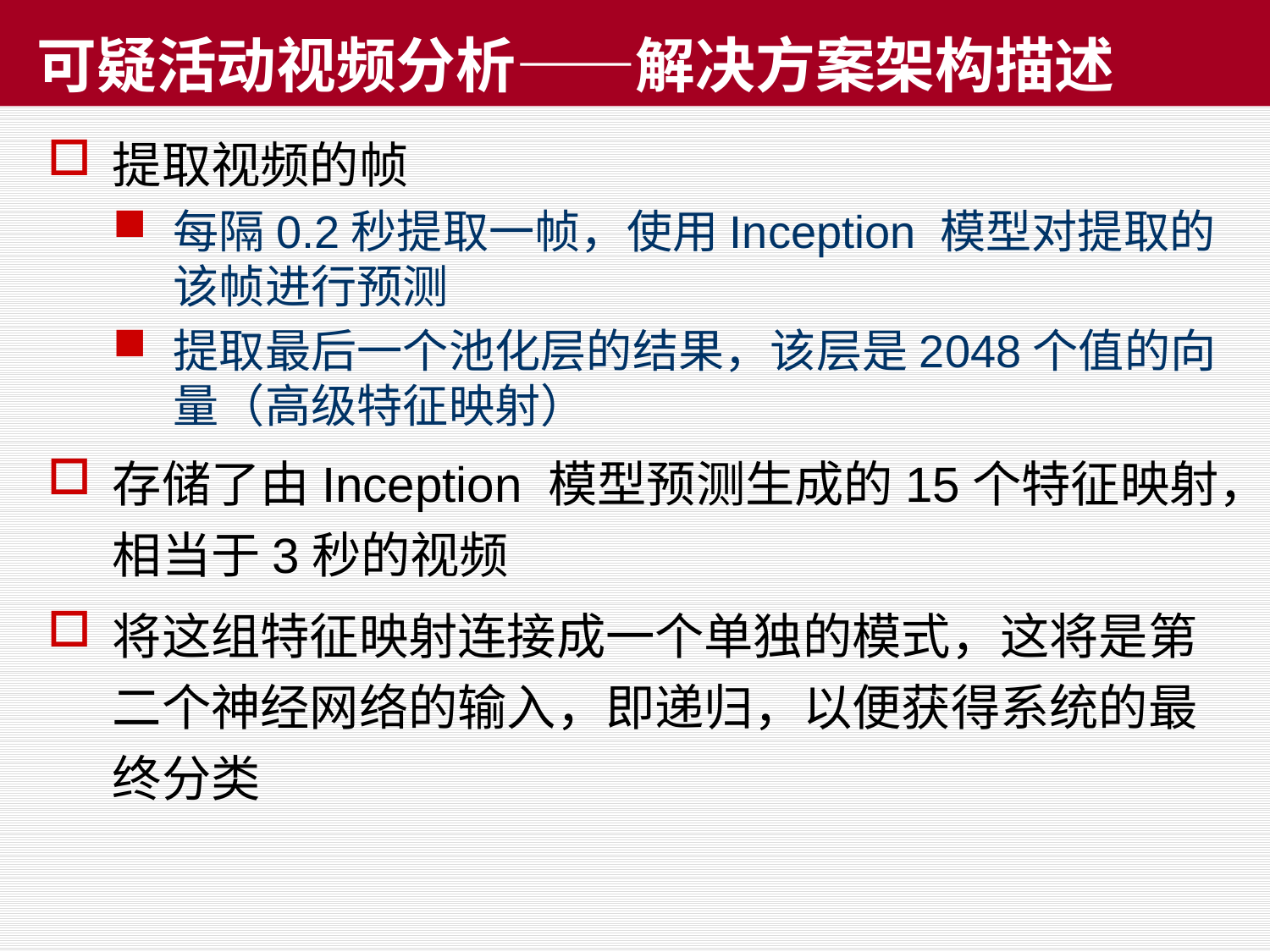

# 可疑活动视频分析——解决方案架构描述
提取视频的帧
每隔0.2秒提取一帧，使用Inception 模型对提取的该帧进行预测
提取最后一个池化层的结果，该层是2048个值的向量（高级特征映射）
存储了由Inception 模型预测生成的15个特征映射，相当于3秒的视频
将这组特征映射连接成一个单独的模式，这将是第二个神经网络的输入，即递归，以便获得系统的最终分类